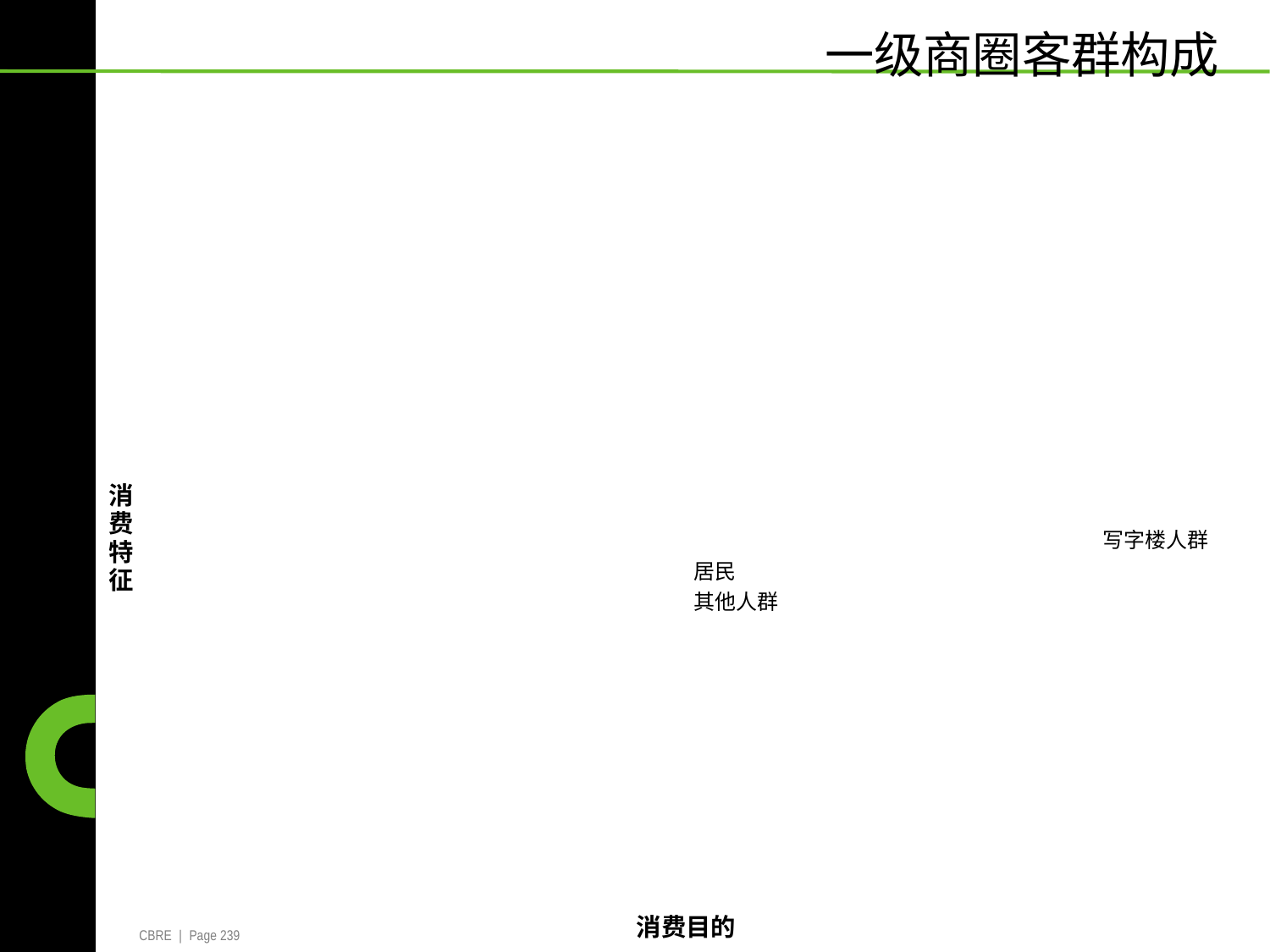

一级商圈客群构成

消
费
特
征

| 普通家庭 中产家庭 | 企业高管 酒店 商务客 中高层 管理者 |
| --- | --- |
|  | 写字楼人群 居民 其他人群 |

消费目的
CBRE  |  Page 239